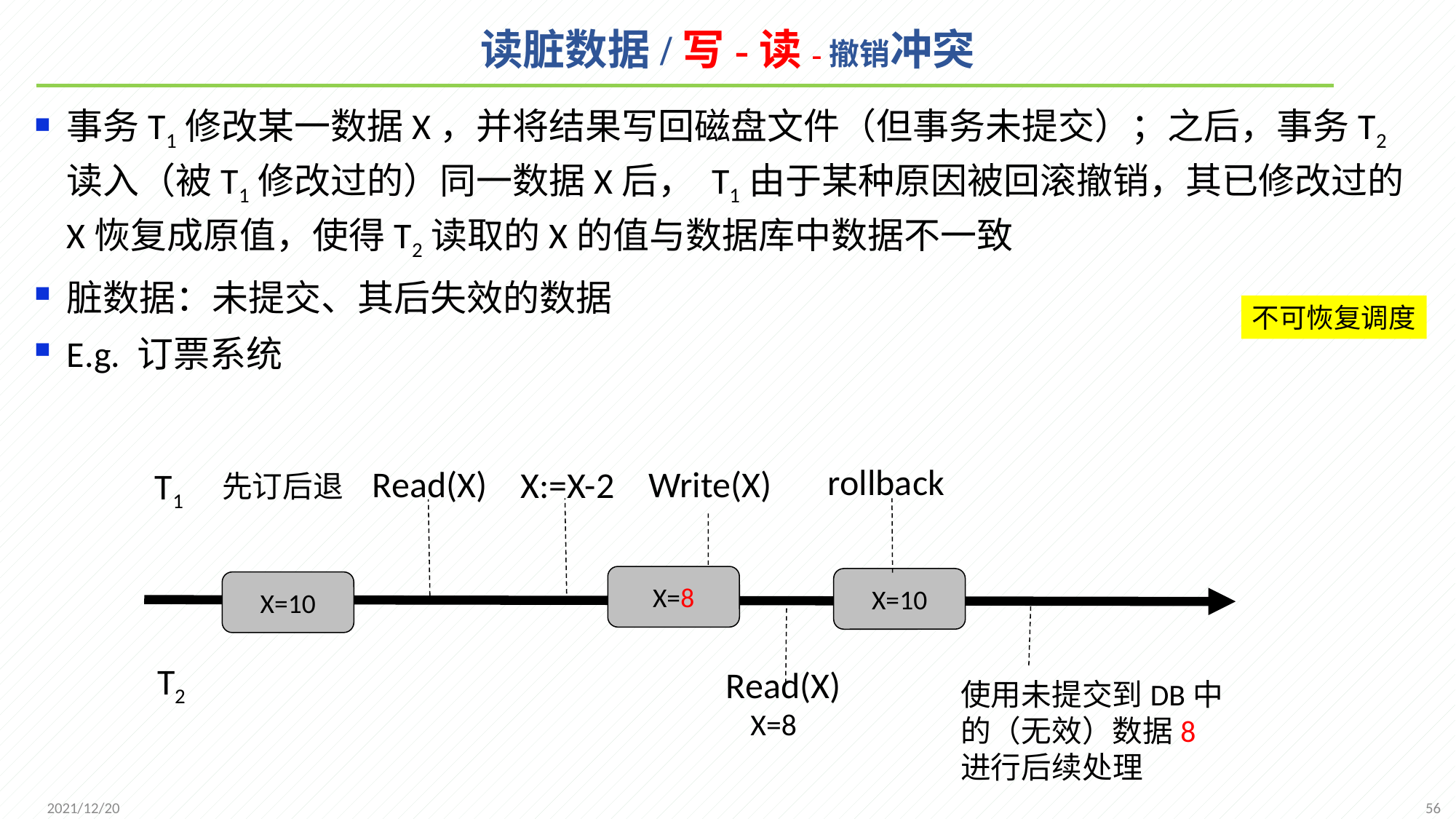

# 读脏数据/写-读-撤销冲突
事务T1修改某一数据X，并将结果写回磁盘文件（但事务未提交）；之后，事务T2读入（被T1修改过的）同一数据X后， T1由于某种原因被回滚撤销，其已修改过的X恢复成原值，使得T2读取的X的值与数据库中数据不一致
脏数据：未提交、其后失效的数据
E.g. 订票系统

不可恢复调度
rollback
Read(X)
Write(X)
X:=X-2
T1
先订后退

X=8
X=10
X=10

T2
Read(X)
使用未提交到DB中的（无效）数据8进行后续处理
X=8
56
2021/12/20